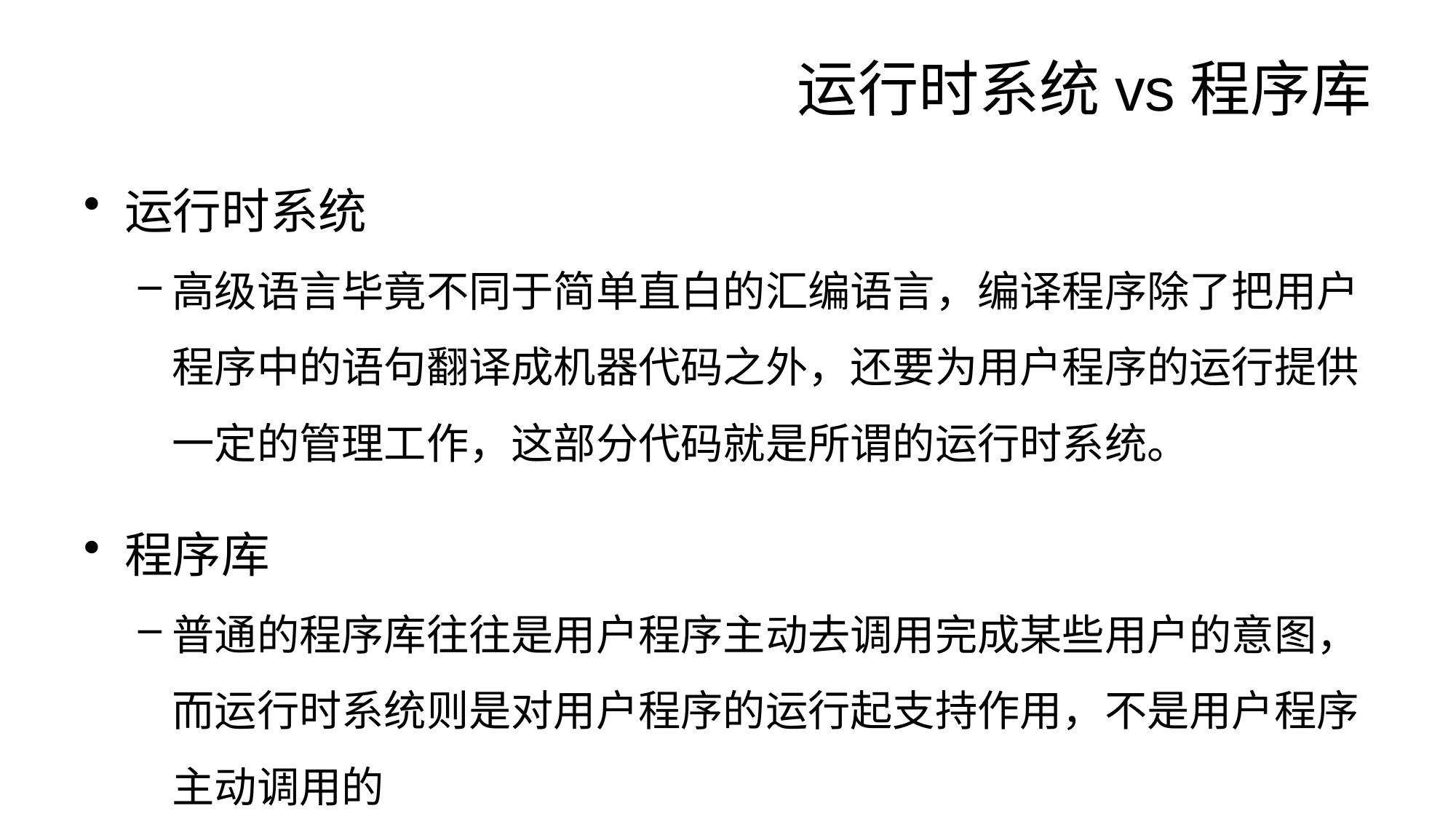

# 运行时系统vs程序库
运行时系统
高级语言毕竟不同于简单直白的汇编语言，编译程序除了把用户程序中的语句翻译成机器代码之外，还要为用户程序的运行提供一定的管理工作，这部分代码就是所谓的运行时系统。
程序库
普通的程序库往往是用户程序主动去调用完成某些用户的意图，而运行时系统则是对用户程序的运行起支持作用，不是用户程序主动调用的